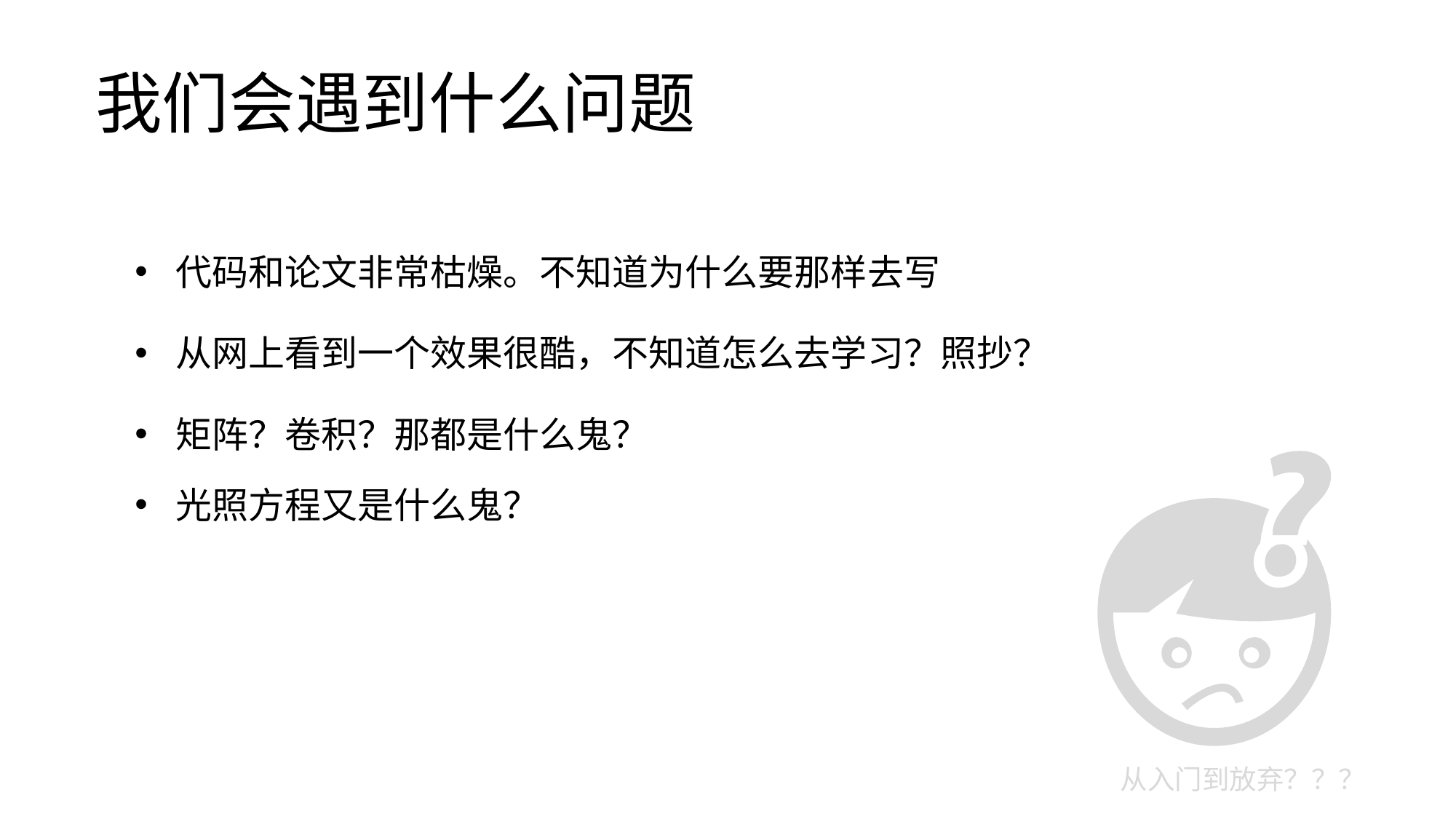

我们会遇到什么问题
代码和论文非常枯燥。不知道为什么要那样去写
从网上看到一个效果很酷，不知道怎么去学习？照抄？
矩阵？卷积？那都是什么鬼？

光照方程又是什么鬼？
从入门到放弃？？？